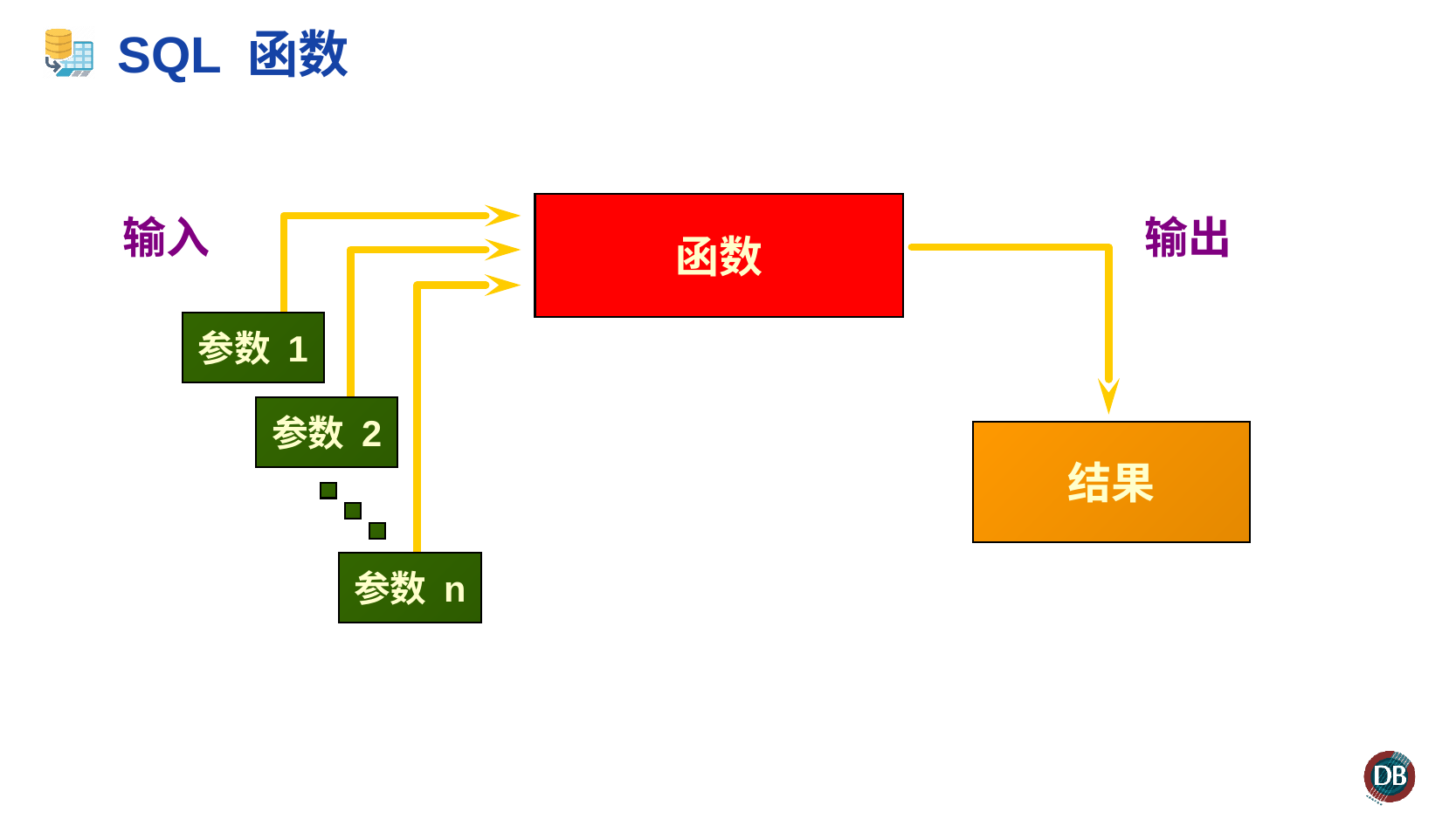

# SQL 函数
函数
输入

参数 1
参数 2

参数 n
输出

结果